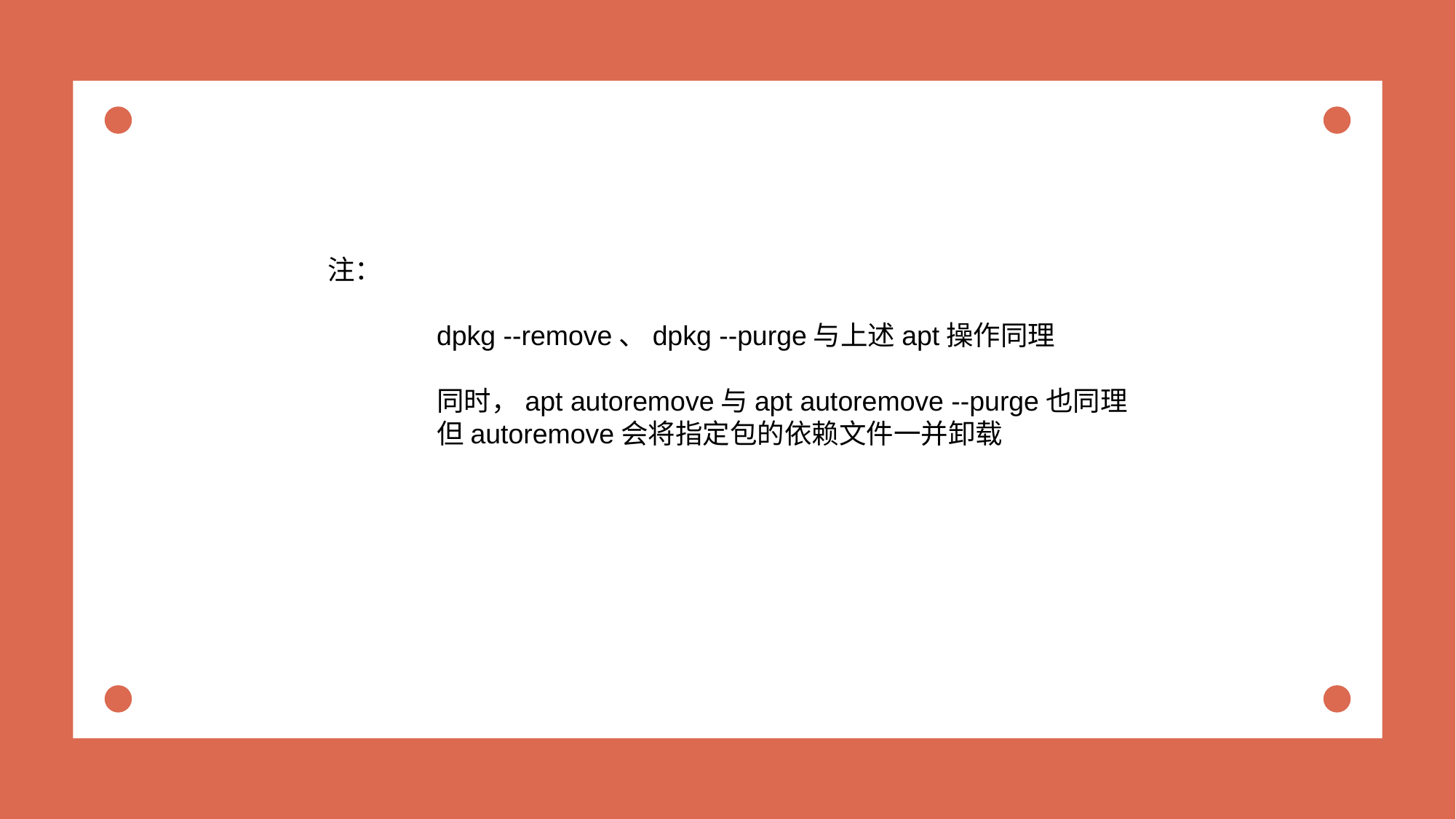

注：

	dpkg --remove、dpkg --purge与上述apt操作同理

	同时，apt autoremove与apt autoremove --purge也同理
	但autoremove会将指定包的依赖文件一并卸载